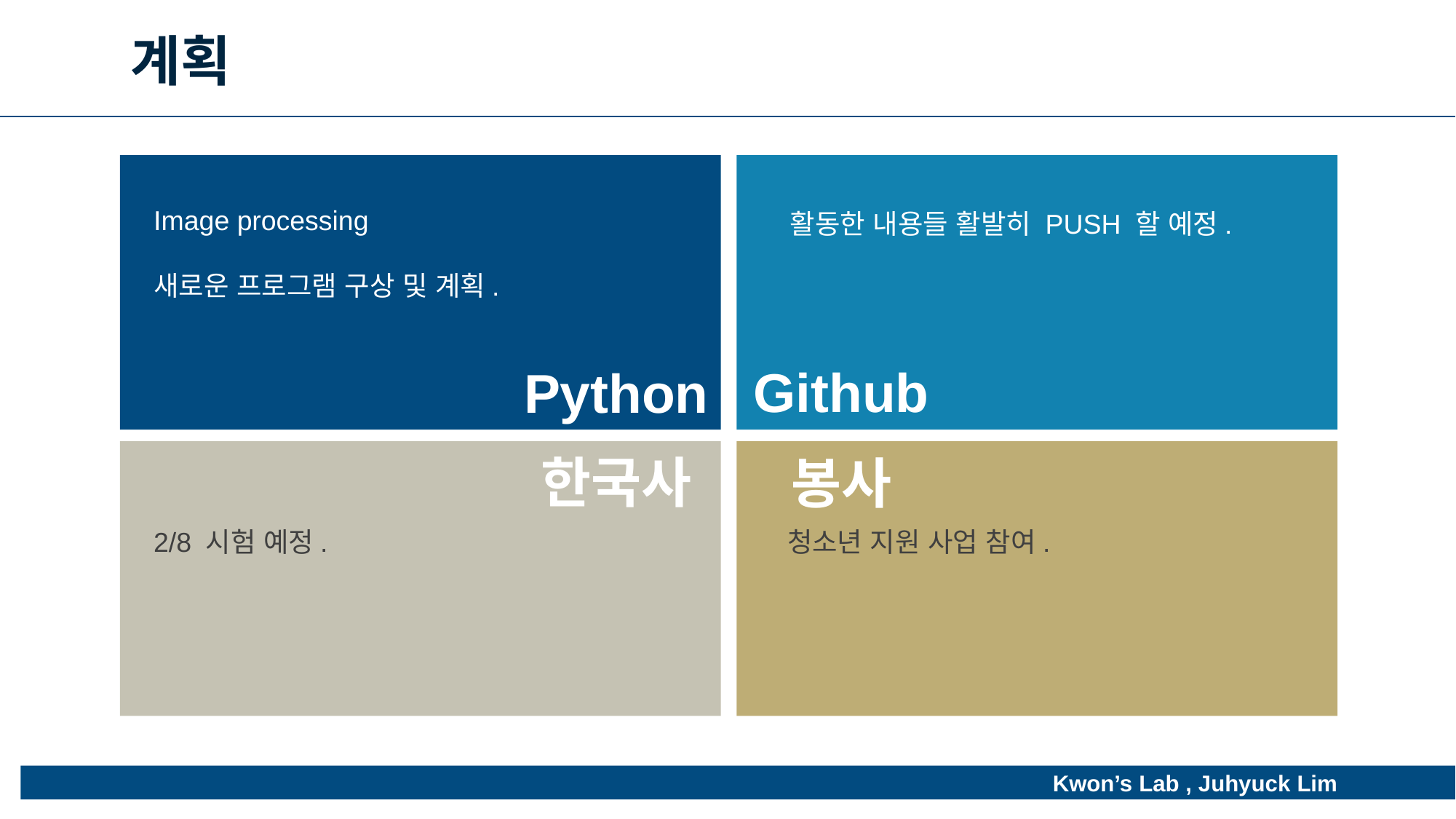

계획

Image processing

새로운 프로그램 구상 및 계획.
활동한 내용들 활발히 PUSH 할 예정.
Github
Python
한국사
봉사
청소년 지원 사업 참여.
2/8 시험 예정.
Kwon’s Lab , Juhyuck Lim